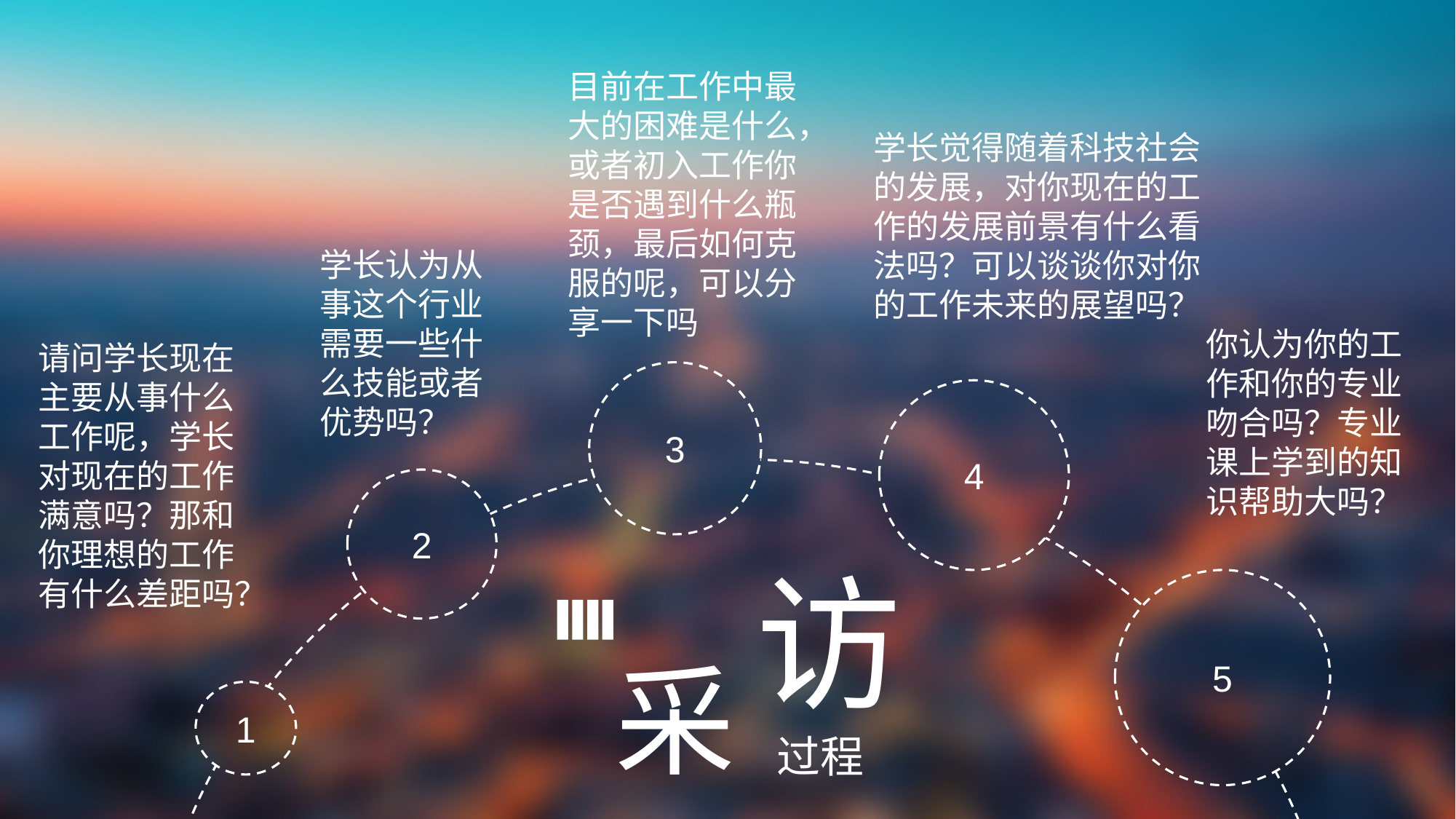

目前在工作中最大的困难是什么，或者初入工作你是否遇到什么瓶颈，最后如何克服的呢，可以分享一下吗
学长觉得随着科技社会的发展，对你现在的工作的发展前景有什么看法吗？可以谈谈你对你的工作未来的展望吗？
学长认为从事这个行业需要一些什么技能或者优势吗？
你认为你的工作和你的专业吻合吗？专业课上学到的知识帮助大吗？
请问学长现在主要从事什么工作呢，学长对现在的工作满意吗？那和你理想的工作有什么差距吗？
3
4

2
访
5

采
1
过程